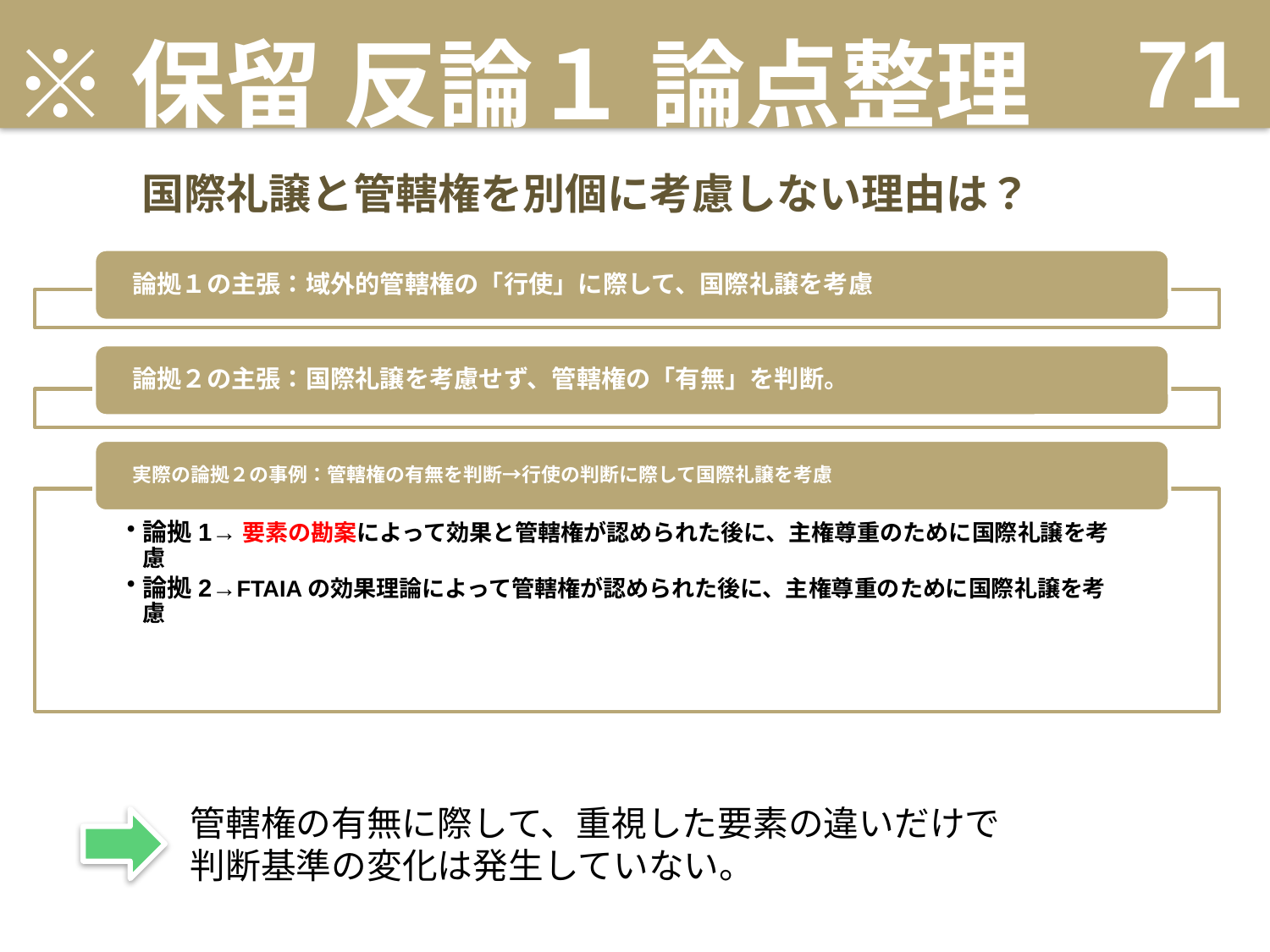

# ※保留 反論１ 論点整理
論拠１の主張：域外的管轄権の「行使」に際して、国際礼譲を考慮

論拠２の主張：国際礼譲を考慮せず、管轄権の「有無」を判断。
論拠1→要素の勘案によって効果と管轄権が認められた後に、主権尊重のために国際礼譲を考慮
論拠2→FTAIAの効果理論によって管轄権が認められた後に、主権尊重のために国際礼譲を考慮
実際の論拠２の事例：管轄権の有無を判断→行使の判断に際して国際礼譲を考慮
71
国際礼譲と管轄権を別個に考慮しない理由は？
管轄権の有無に際して、重視した要素の違いだけで
判断基準の変化は発生していない。